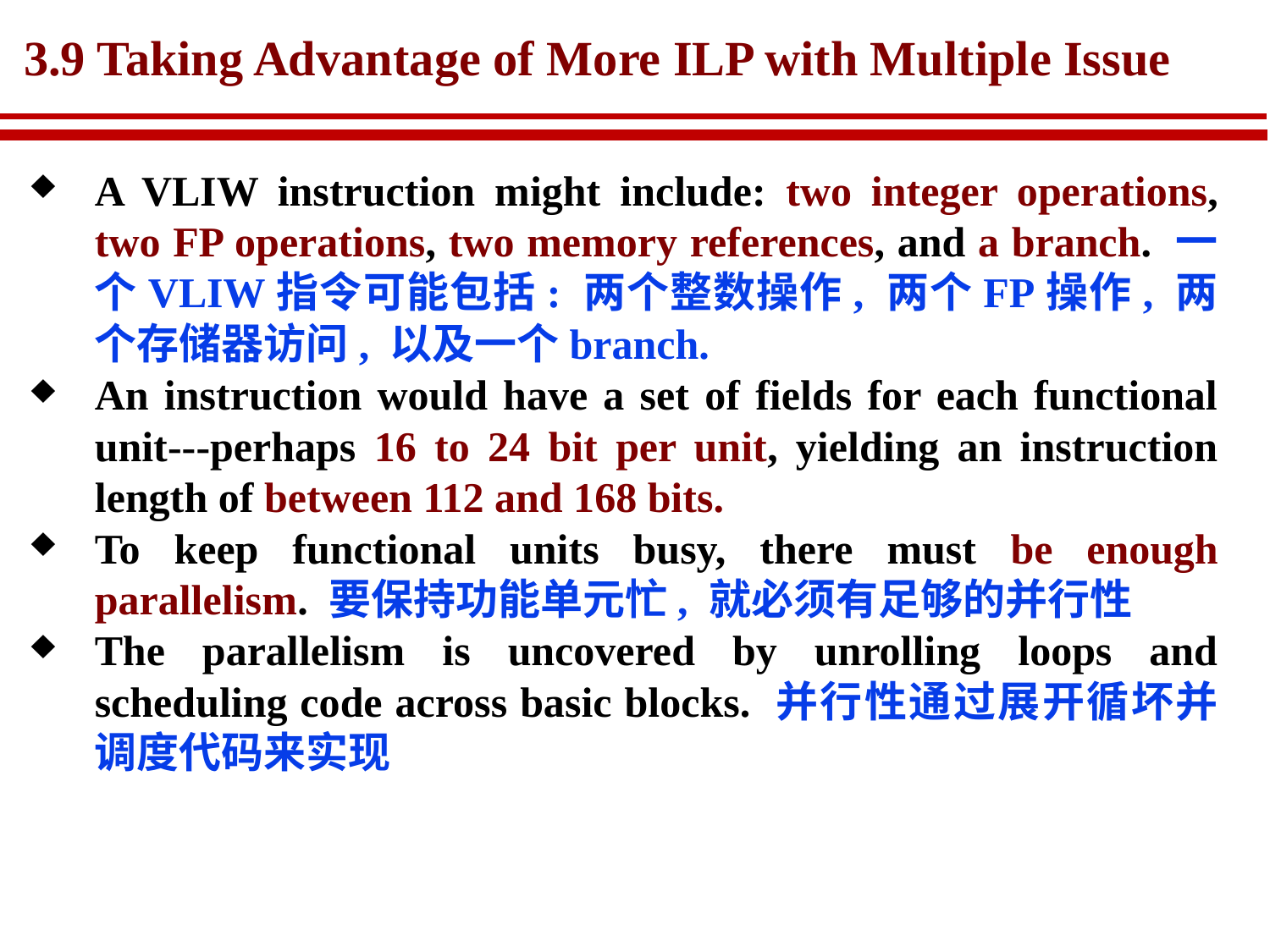

# 3.9 Taking Advantage of More ILP with Multiple Issue
A VLIW instruction might include: two integer operations, two FP operations, two memory references, and a branch. 一个VLIW指令可能包括: 两个整数操作, 两个FP操作, 两个存储器访问, 以及一个branch.
An instruction would have a set of fields for each functional unit---perhaps 16 to 24 bit per unit, yielding an instruction length of between 112 and 168 bits.
To keep functional units busy, there must be enough parallelism. 要保持功能单元忙, 就必须有足够的并行性
The parallelism is uncovered by unrolling loops and scheduling code across basic blocks. 并行性通过展开循坏并调度代码来实现